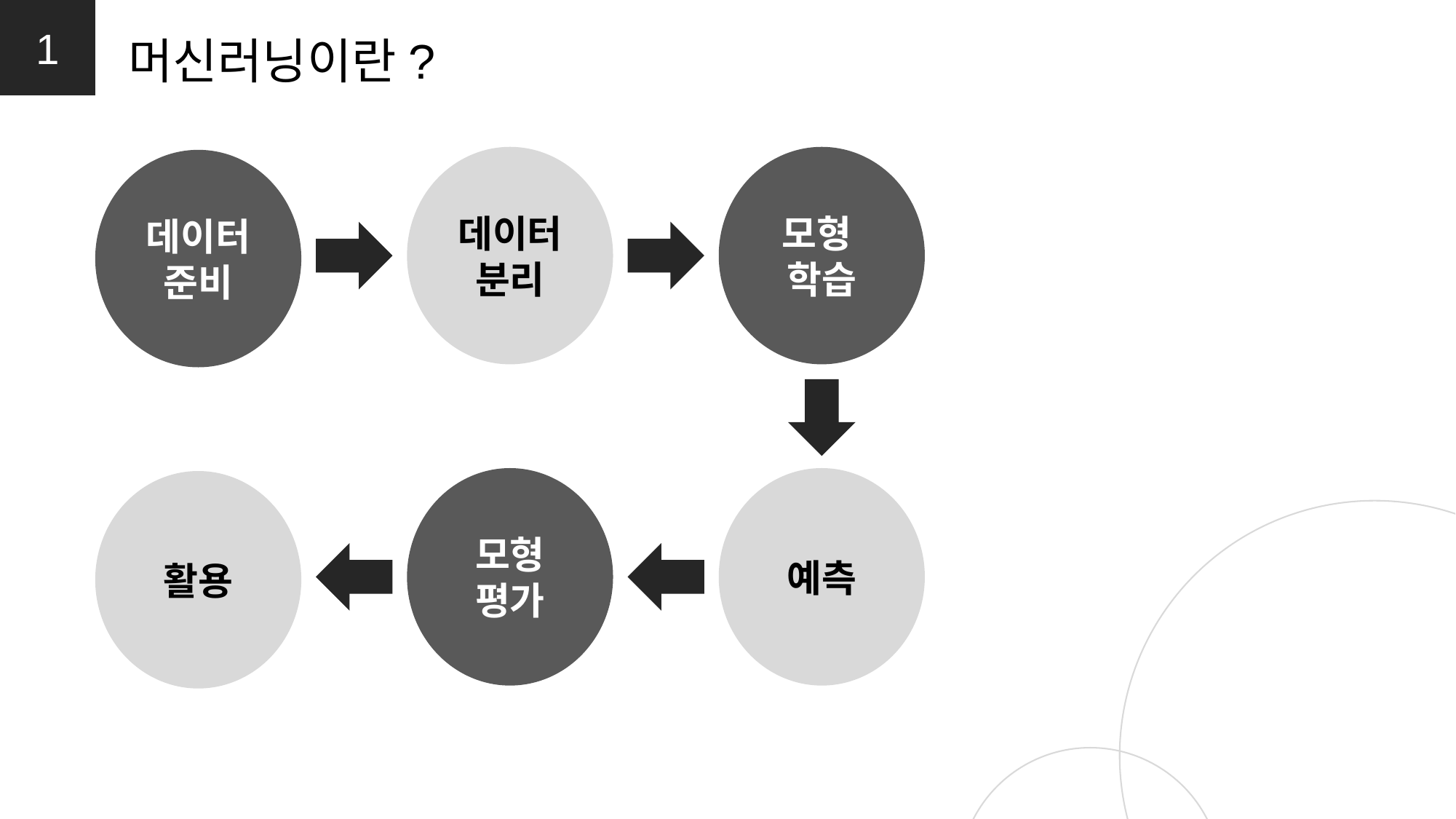

1
머신러닝이란?
데이터
분리
모형
학습
데이터
준비

모형
평가
예측
활용